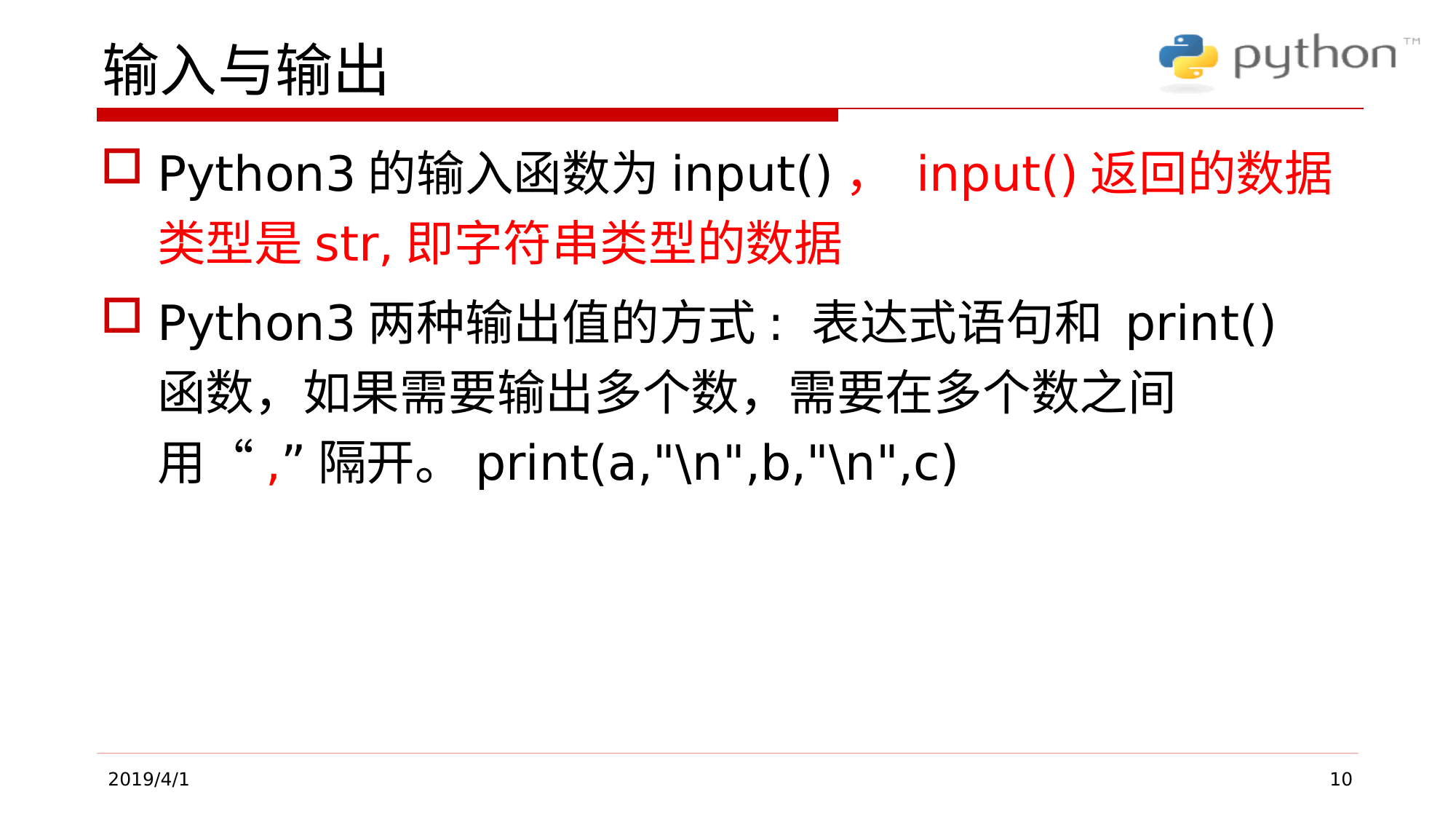

# 输入与输出
Python3的输入函数为input()， input()返回的数据类型是str,即字符串类型的数据
Python3两种输出值的方式: 表达式语句和 print() 函数，如果需要输出多个数，需要在多个数之间用“,”隔开。print(a,"\n",b,"\n",c)
10
2019/4/1